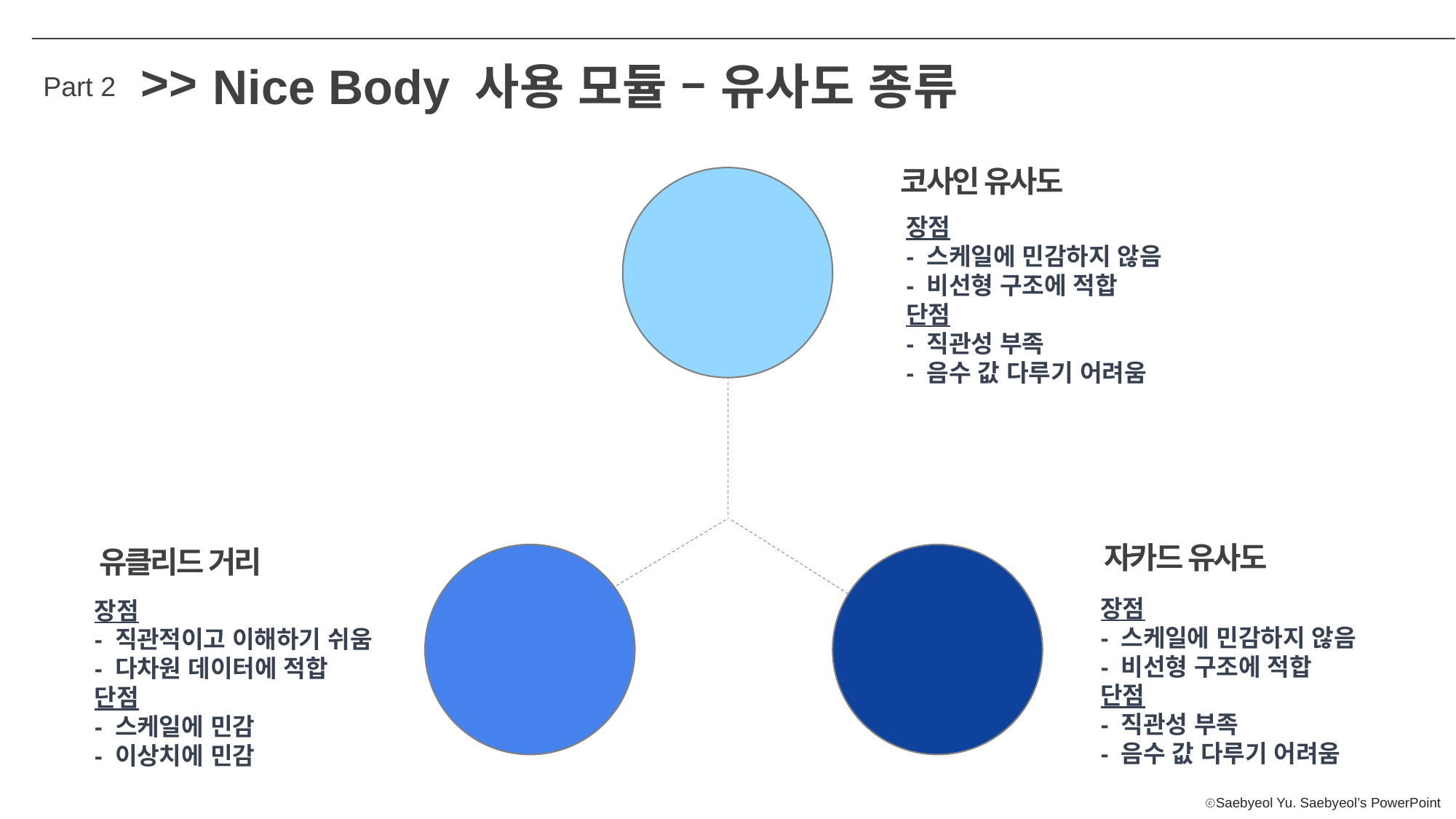

>>
Nice Body 사용 모듈 – 유사도 종류
Part 2
코사인 유사도

장점
- 스케일에 민감하지 않음
- 비선형 구조에 적합
단점
- 직관성 부족
- 음수 값 다루기 어려움
자카드 유사도
유클리드 거리

장점
- 스케일에 민감하지 않음
- 비선형 구조에 적합
단점
- 직관성 부족
- 음수 값 다루기 어려움
장점
- 직관적이고 이해하기 쉬움
- 다차원 데이터에 적합
단점
- 스케일에 민감
- 이상치에 민감